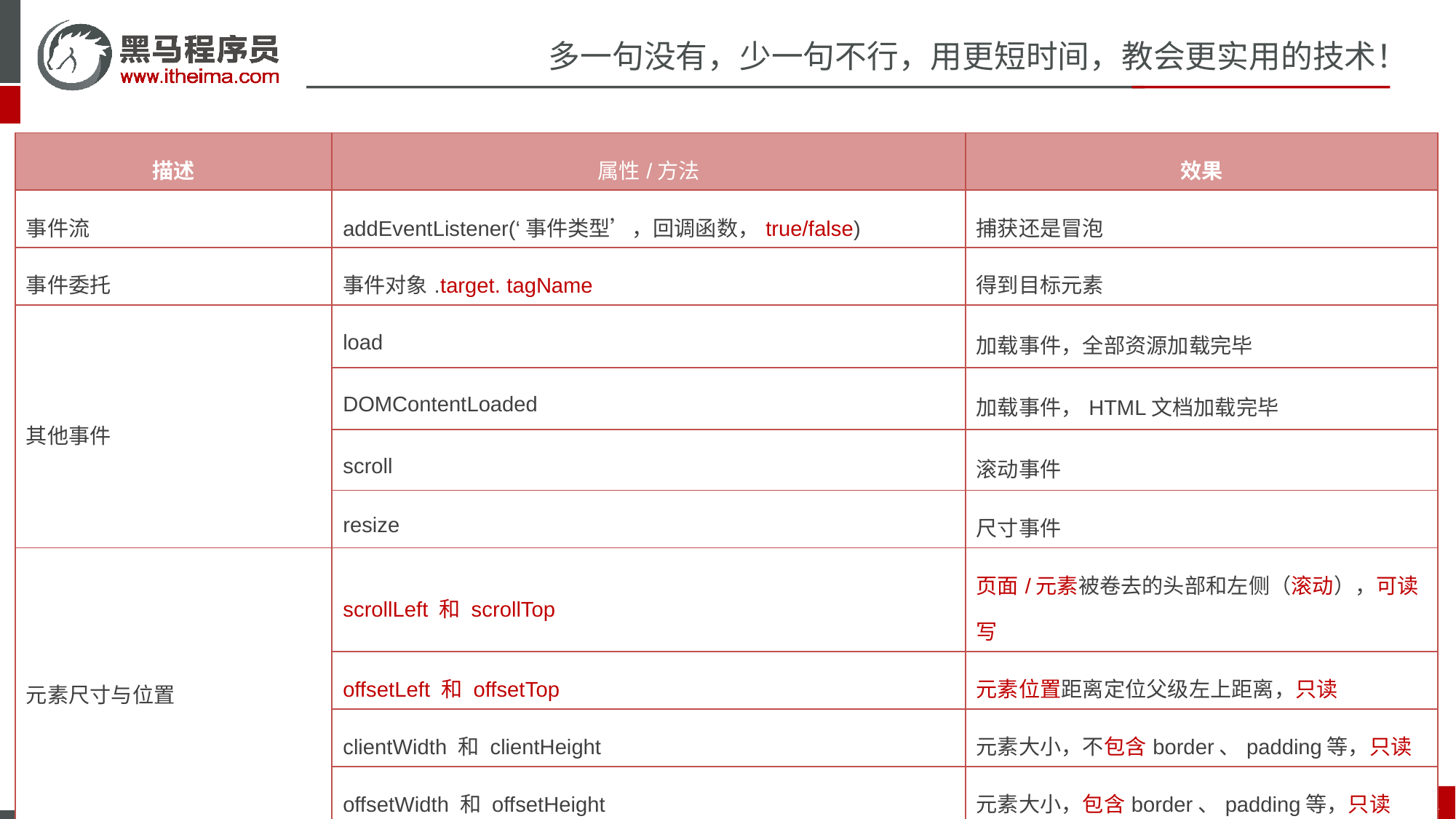

| 描述 | 属性/方法 | 效果 |
| --- | --- | --- |
| 事件流 | addEventListener(‘事件类型’，回调函数，true/false) | 捕获还是冒泡 |
| 事件委托 | 事件对象.target. tagName | 得到目标元素 |
| 其他事件 | load | 加载事件，全部资源加载完毕 |
|  | DOMContentLoaded | 加载事件，HTML文档加载完毕 |
|  | scroll | 滚动事件 |
|  | resize | 尺寸事件 |
| 元素尺寸与位置 | scrollLeft 和 scrollTop | 页面/元素被卷去的头部和左侧（滚动），可读写 |
|  | offsetLeft 和 offsetTop | 元素位置距离定位父级左上距离，只读 |
|  | clientWidth 和 clientHeight | 元素大小，不包含border、padding等，只读 |
|  | offsetWidth 和 offsetHeight | 元素大小，包含border、padding等，只读 |